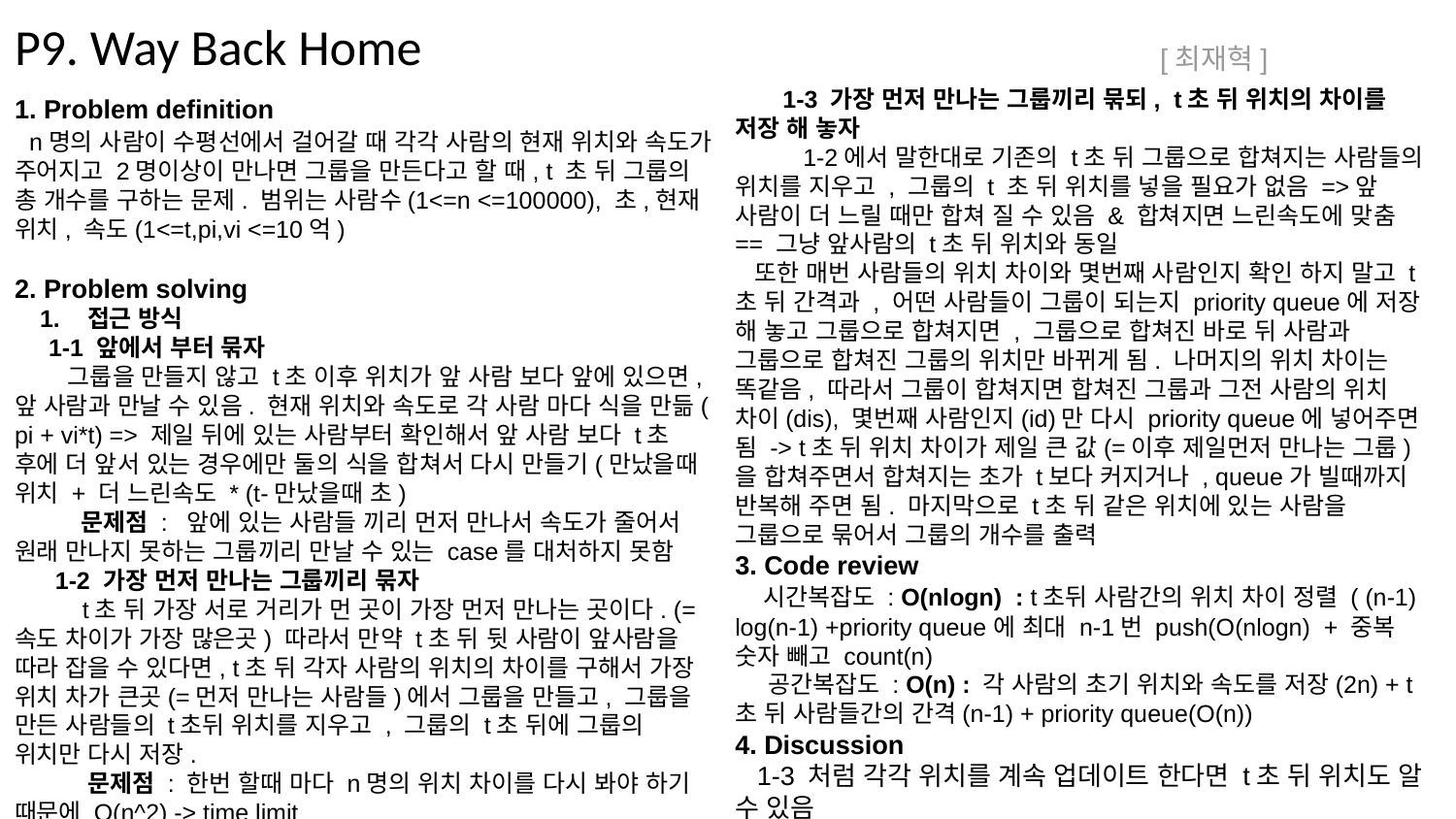

P9. Way Back Home

[최재혁]
       1-3 가장 먼저 만나는 그룹끼리 묶되,  t초 뒤 위치의 차이를
저장 해 놓자
          1-2에서 말한대로 기존의 t초 뒤 그룹으로 합쳐지는 사람들의 위치를 지우고 , 그룹의 t 초 뒤 위치를 넣을 필요가 없음 =>앞 사람이 더 느릴 때만 합쳐 질 수 있음 & 합쳐지면 느린속도에 맞춤  == 그냥 앞사람의 t초 뒤 위치와 동일
  또한 매번 사람들의 위치 차이와 몇번째 사람인지 확인 하지 말고 t초 뒤 간격과 , 어떤 사람들이 그룹이 되는지 priority queue에 저장 해 놓고 그룹으로 합쳐지면 , 그룹으로 합쳐진 바로 뒤 사람과 그룹으로 합쳐진 그룹의 위치만 바뀌게 됨. 나머지의 위치 차이는 똑같음, 따라서 그룹이 합쳐지면 합쳐진 그룹과 그전 사람의 위치 차이(dis), 몇번째 사람인지(id)만 다시 priority queue에 넣어주면 됨 -> t초 뒤 위치 차이가 제일 큰 값(=이후 제일먼저 만나는 그룹)을 합쳐주면서 합쳐지는 초가 t보다 커지거나 , queue가 빌때까지 반복해 주면 됨. 마지막으로 t초 뒤 같은 위치에 있는 사람을 그룹으로 묶어서 그룹의 개수를 출력
3. Code review
   시간복잡도 : O(nlogn)  : t초뒤 사람간의 위치 차이 정렬 ( (n-1) log(n-1) +priority queue에 최대 n-1번 push(O(nlogn)  + 중복 숫자 빼고 count(n)
    공간복잡도 : O(n) : 각 사람의 초기 위치와 속도를 저장(2n) + t초 뒤 사람들간의 간격(n-1) + priority queue(O(n))
4. Discussion
   1-3 처럼 각각 위치를 계속 업데이트 한다면 t초 뒤 위치도 알 수 있음
1. Problem definition
  n명의 사람이 수평선에서 걸어갈 때 각각 사람의 현재 위치와 속도가 주어지고 2명이상이 만나면 그룹을 만든다고 할 때, t 초 뒤 그룹의 총 개수를 구하는 문제. 범위는 사람수(1<=n <=100000), 초,현재 위치, 속도(1<=t,pi,vi <=10억)

2. Problem solving
접근 방식
     1-1 앞에서 부터 묶자
       그룹을 만들지 않고 t초 이후 위치가 앞 사람 보다 앞에 있으면, 앞 사람과 만날 수 있음. 현재 위치와 속도로 각 사람 마다 식을 만듦( pi + vi*t) => 제일 뒤에 있는 사람부터 확인해서 앞 사람 보다 t초 후에 더 앞서 있는 경우에만 둘의 식을 합쳐서 다시 만들기(만났을때 위치 + 더 느린속도 * (t-만났을때 초)
         문제점 :  앞에 있는 사람들 끼리 먼저 만나서 속도가 줄어서 원래 만나지 못하는 그룹끼리 만날 수 있는 case를 대처하지 못함
      1-2 가장 먼저 만나는 그룹끼리 묶자
          t초 뒤 가장 서로 거리가 먼 곳이 가장 먼저 만나는 곳이다. (=속도 차이가 가장 많은곳) 따라서 만약 t초 뒤 뒷 사람이 앞사람을 따라 잡을 수 있다면, t초 뒤 각자 사람의 위치의 차이를 구해서 가장 위치 차가 큰곳(=먼저 만나는 사람들)에서 그룹을 만들고, 그룹을 만든 사람들의 t초뒤 위치를 지우고 , 그룹의 t초 뒤에 그룹의 위치만 다시 저장.
          문제점 : 한번 할때 마다 n명의 위치 차이를 다시 봐야 하기 때문에 O(n^2) -> time limit